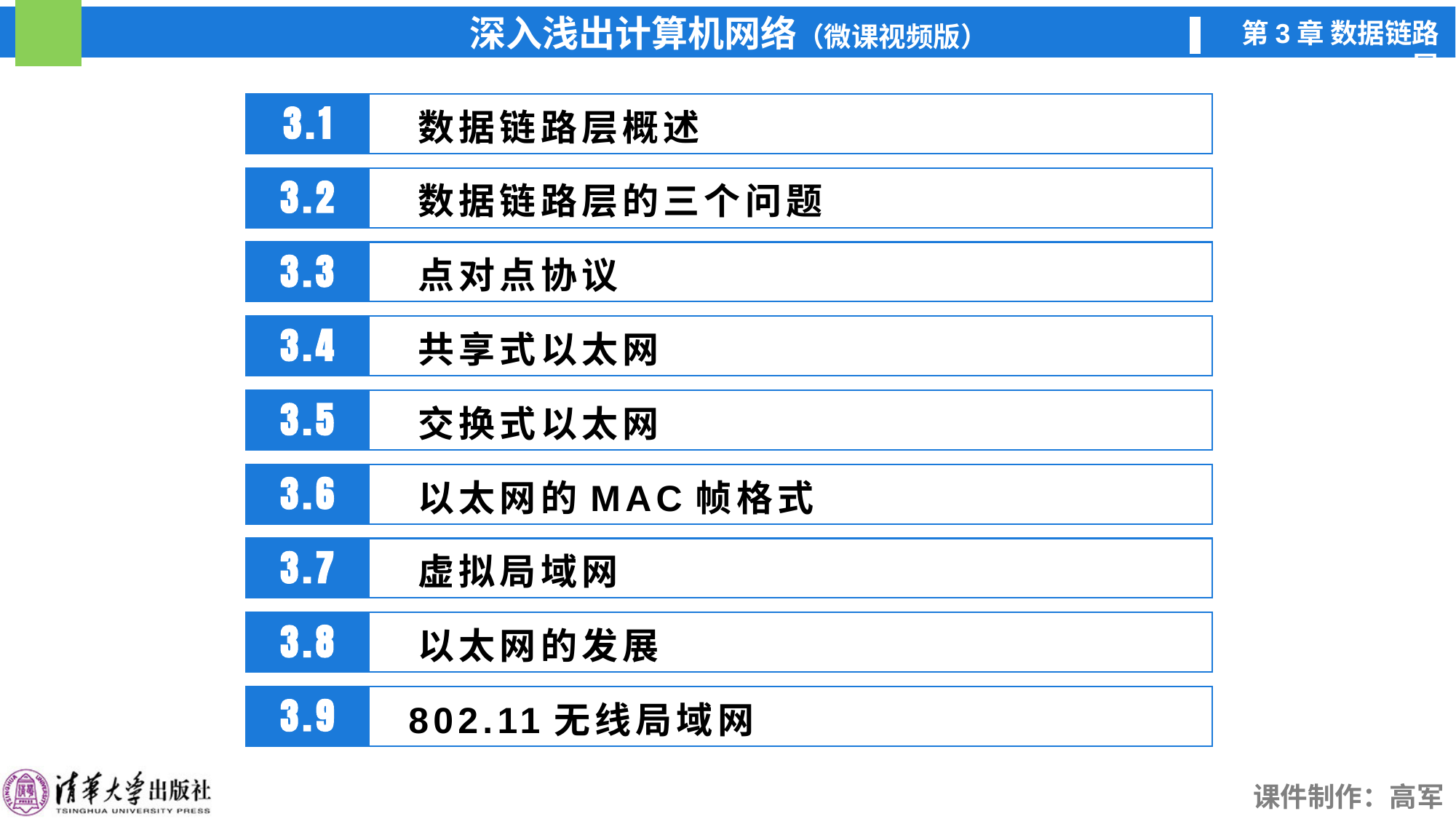

数据链路层概述
3.1
  数据链路层的三个问题
3.2
  点对点协议
3.3
  共享式以太网
3.4
  交换式以太网
3.5
  以太网的MAC帧格式
3.6
  虚拟局域网
3.7
  以太网的发展
3.8
  802.11无线局域网
3.9